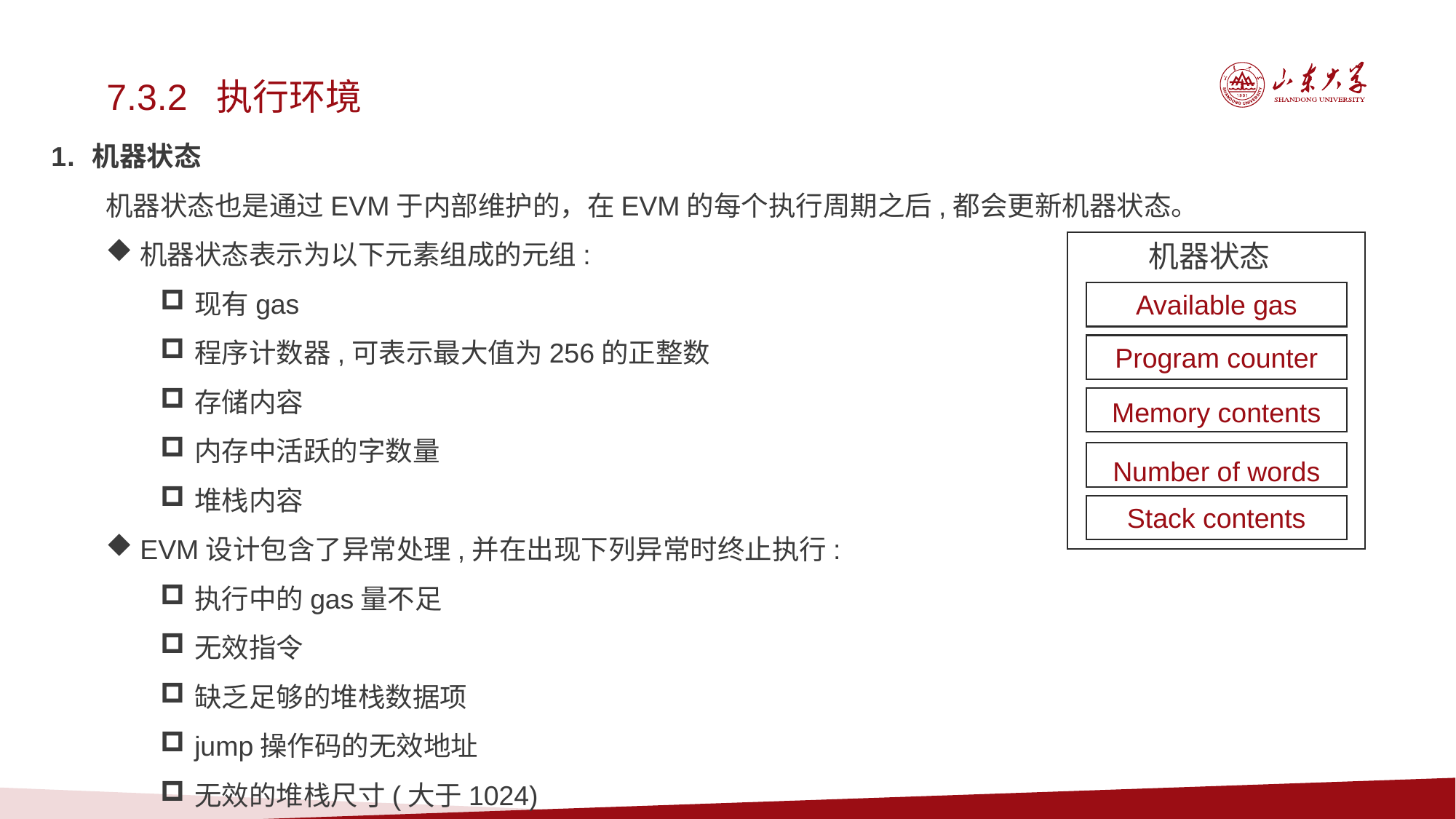

7.3.2  执行环境
机器状态
机器状态也是通过EVM于内部维护的，在EVM的每个执行周期之后,都会更新机器状态。
机器状态表示为以下元素组成的元组:
现有gas
程序计数器,可表示最大值为256的正整数
存储内容
内存中活跃的字数量
堆栈内容
EVM设计包含了异常处理,并在出现下列异常时终止执行:
执行中的gas量不足
无效指令
缺乏足够的堆栈数据项
jump操作码的无效地址
无效的堆栈尺寸(大于1024)

Available gas

Program counter

Memory contents

Number of words
Stack contents

机器状态